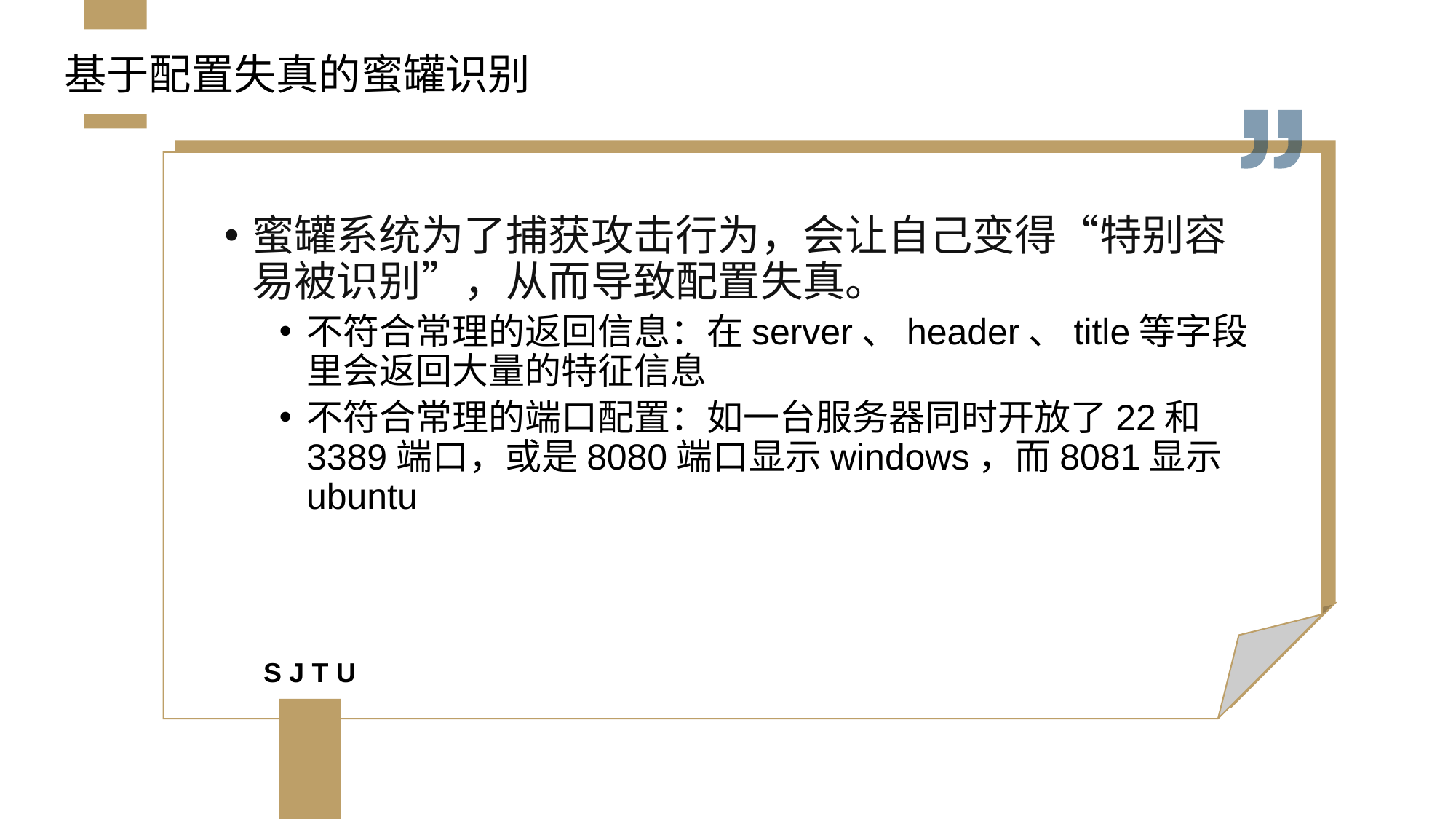

# 基于配置失真的蜜罐识别
蜜罐系统为了捕获攻击行为，会让自己变得“特别容易被识别”，从而导致配置失真。
不符合常理的返回信息：在server、header、title等字段里会返回大量的特征信息
不符合常理的端口配置：如一台服务器同时开放了22和3389端口，或是8080端口显示windows，而8081显示ubuntu